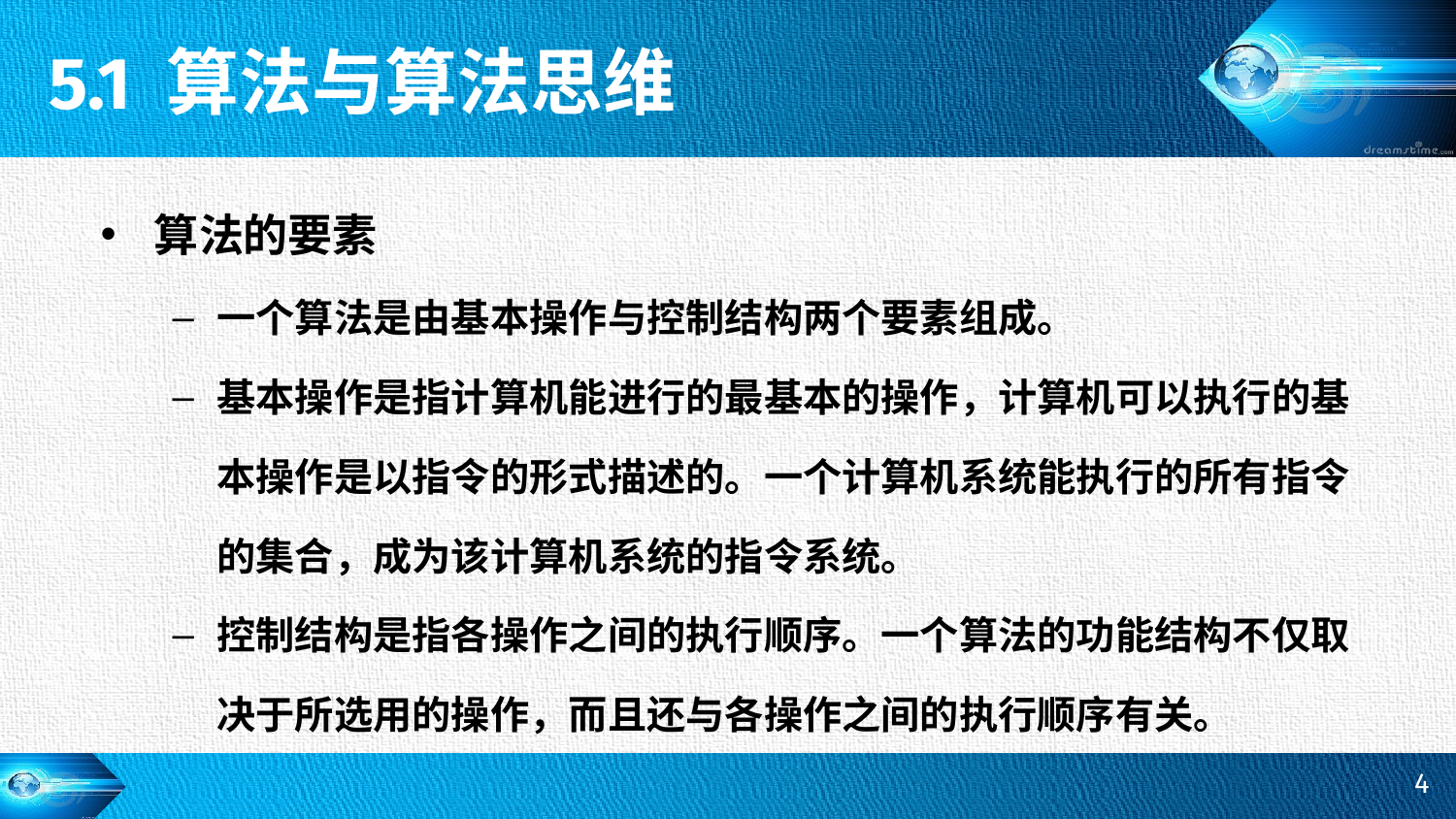

5.1 算法与算法思维
算法的要素
一个算法是由基本操作与控制结构两个要素组成。
基本操作是指计算机能进行的最基本的操作，计算机可以执行的基本操作是以指令的形式描述的。一个计算机系统能执行的所有指令的集合，成为该计算机系统的指令系统。
控制结构是指各操作之间的执行顺序。一个算法的功能结构不仅取决于所选用的操作，而且还与各操作之间的执行顺序有关。

4